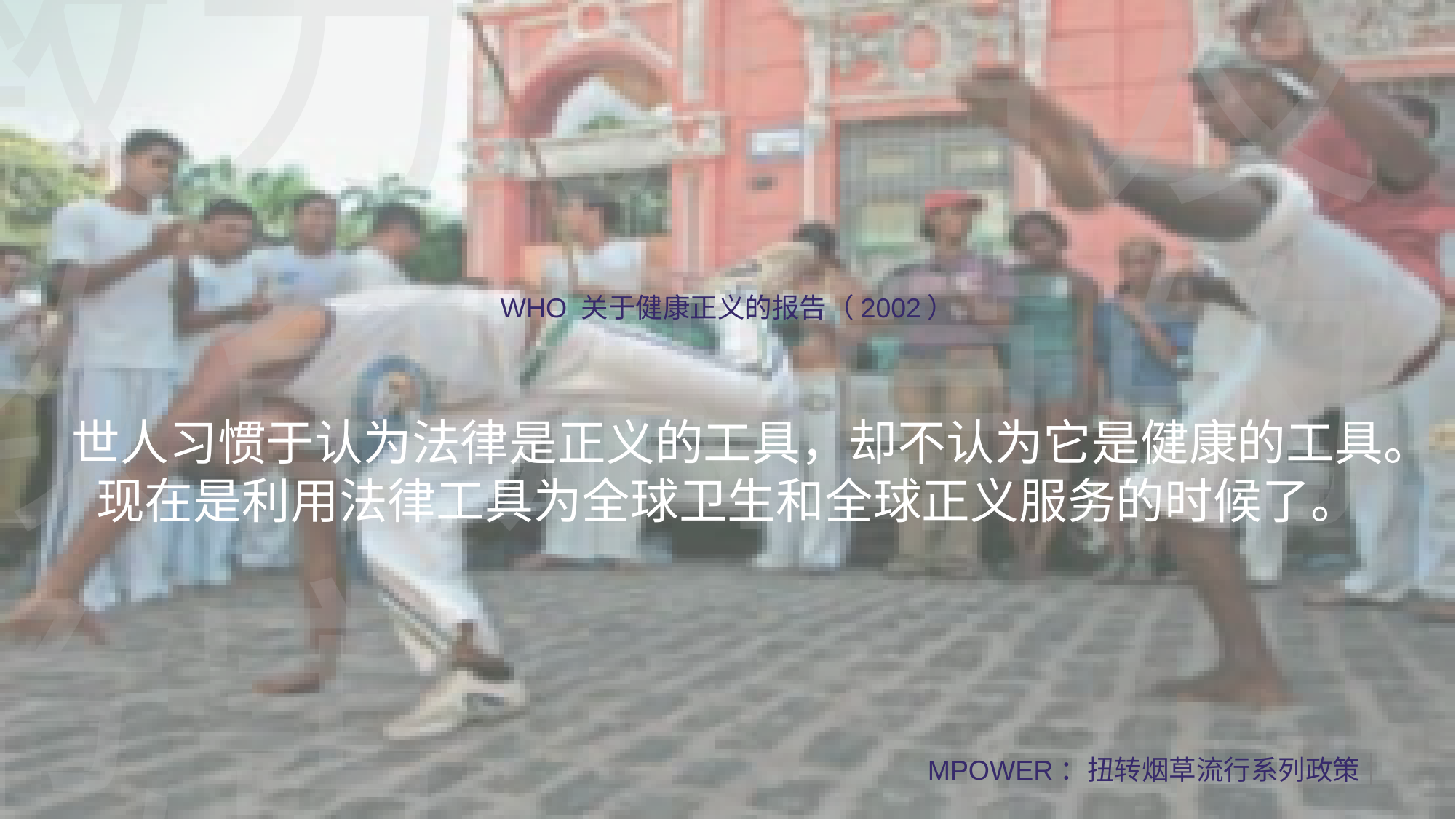

致力于普及教育烟草的危害
WHO 关于健康正义的报告（2002）

世人习惯于认为法律是正义的工具，却不认为它是健康的工具。现在是利用法律工具为全球卫生和全球正义服务的时候了。